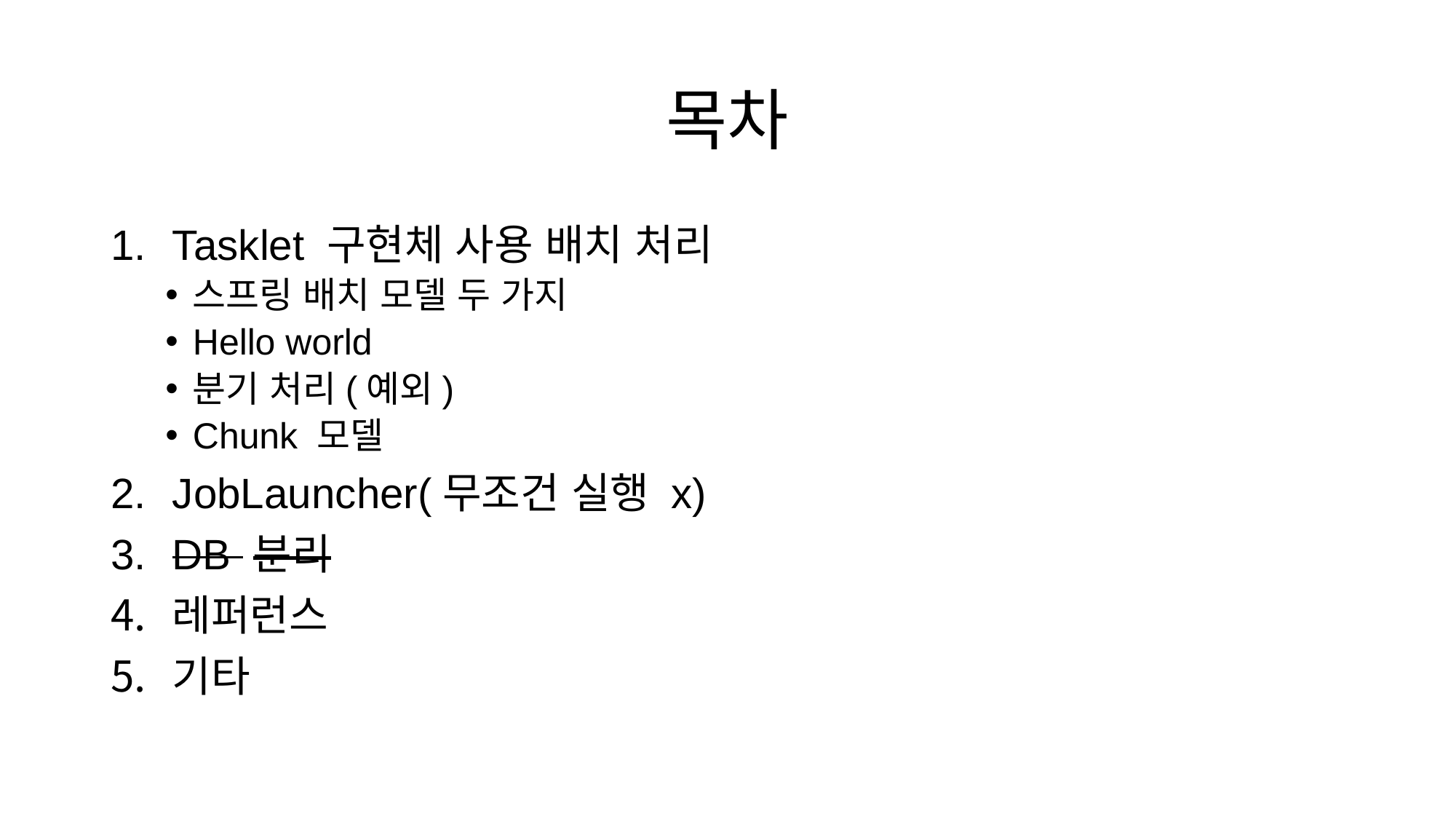

# 목차
Tasklet 구현체 사용 배치 처리
스프링 배치 모델 두 가지
Hello world
분기 처리(예외)
Chunk 모델
JobLauncher(무조건 실행 x)
DB 분리
레퍼런스
기타